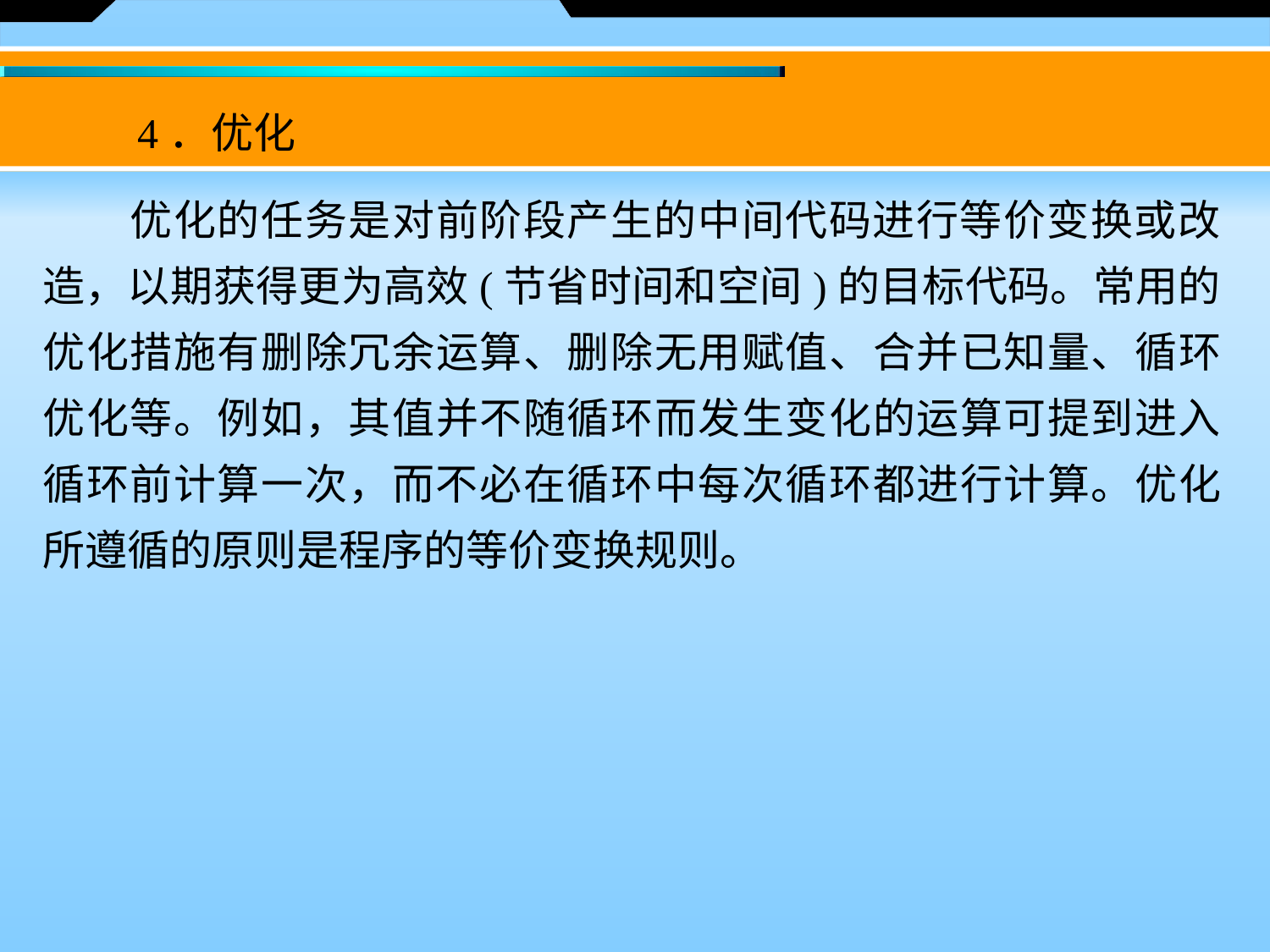

4．优化
　　优化的任务是对前阶段产生的中间代码进行等价变换或改造，以期获得更为高效(节省时间和空间)的目标代码。常用的优化措施有删除冗余运算、删除无用赋值、合并已知量、循环优化等。例如，其值并不随循环而发生变化的运算可提到进入循环前计算一次，而不必在循环中每次循环都进行计算。优化所遵循的原则是程序的等价变换规则。